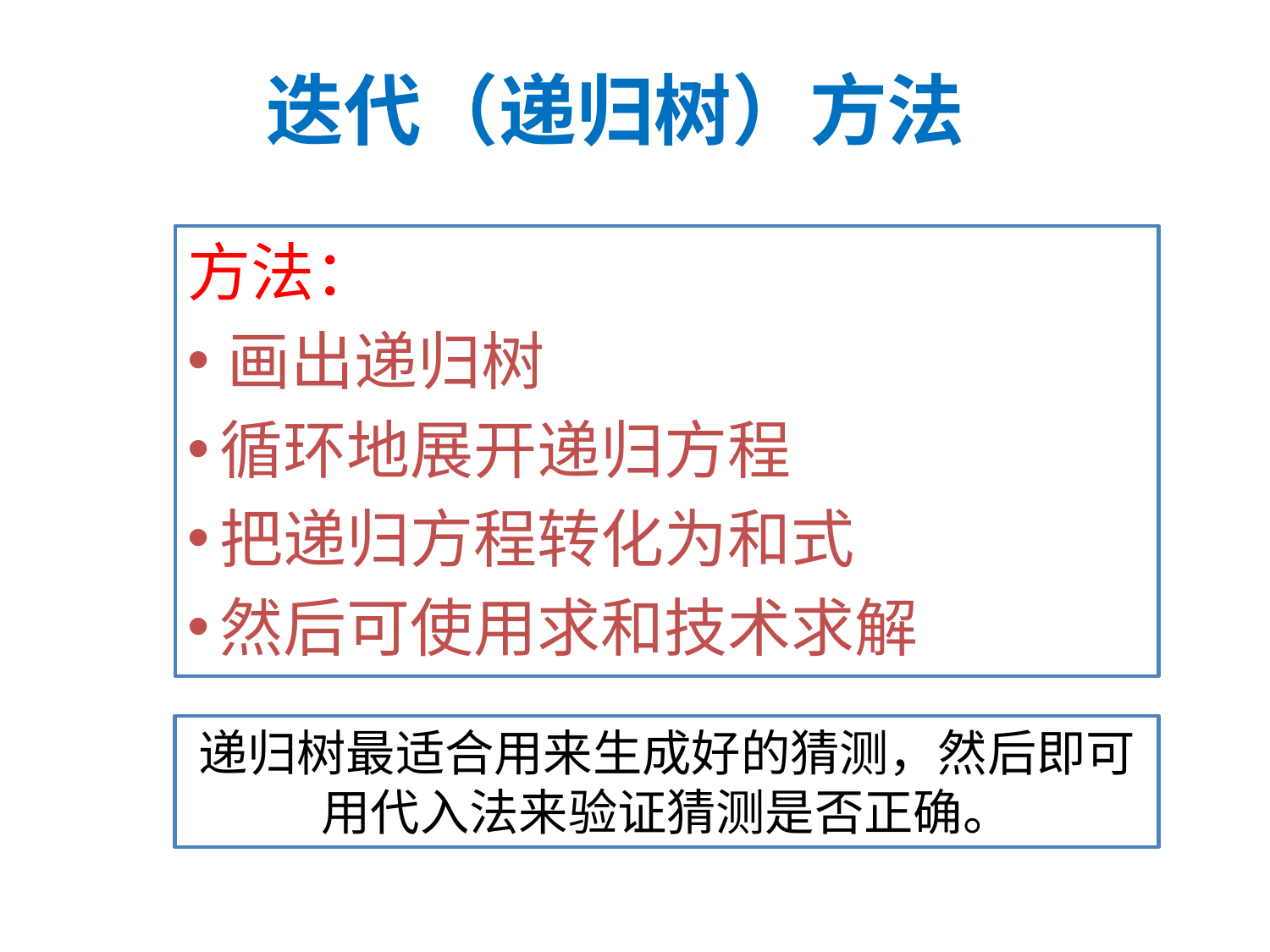

迭代（递归树）方法
方法：
画出递归树
循环地展开递归方程
把递归方程转化为和式
然后可使用求和技术求解
递归树最适合用来生成好的猜测，然后即可用代入法来验证猜测是否正确。